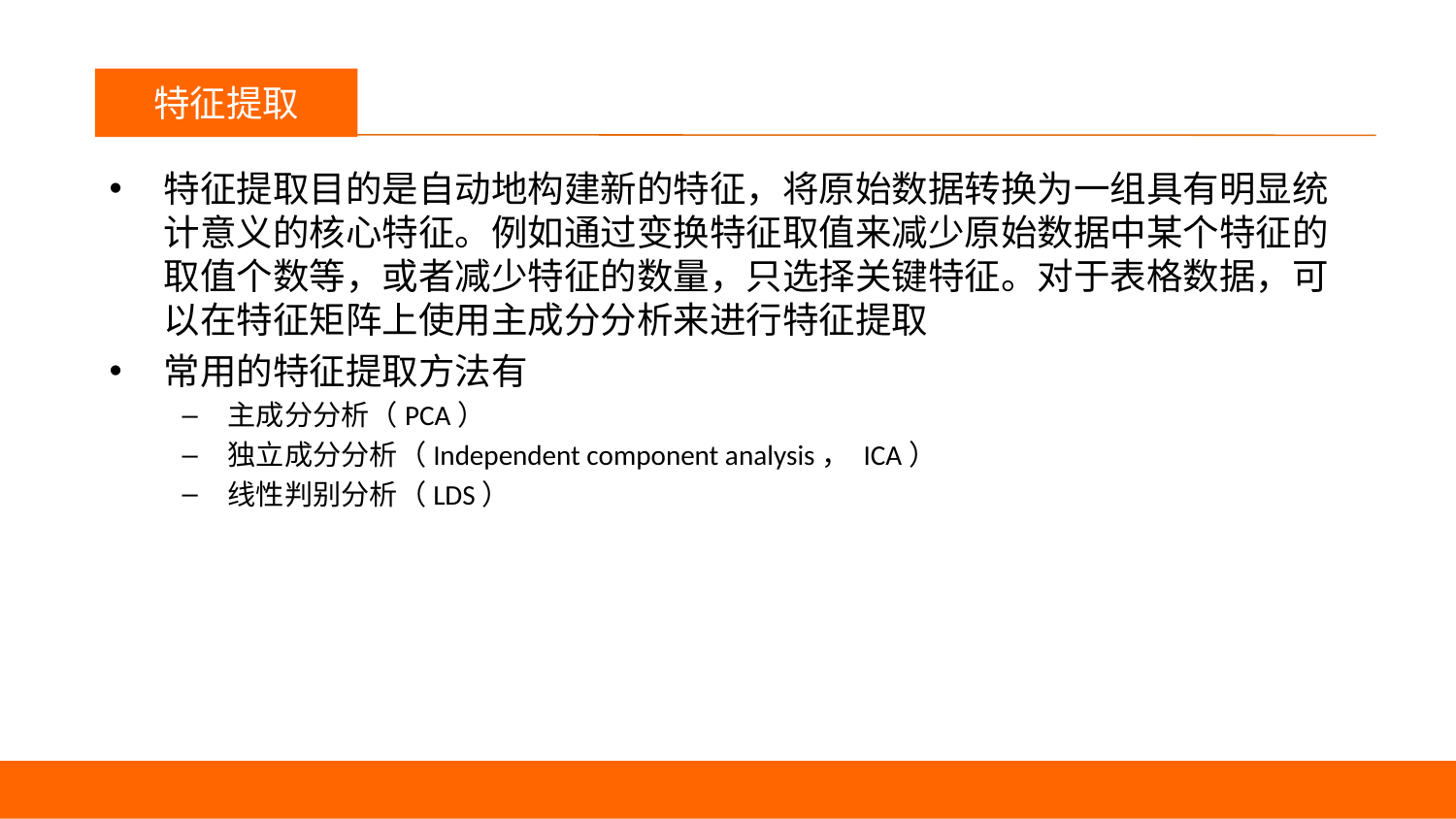

议程
特征提取

特征提取目的是自动地构建新的特征，将原始数据转换为一组具有明显统计意义的核心特征。例如通过变换特征取值来减少原始数据中某个特征的取值个数等，或者减少特征的数量，只选择关键特征。对于表格数据，可以在特征矩阵上使用主成分分析来进行特征提取
常用的特征提取方法有
主成分分析（PCA）
独立成分分析（Independent component analysis， ICA）
线性判别分析（LDS）